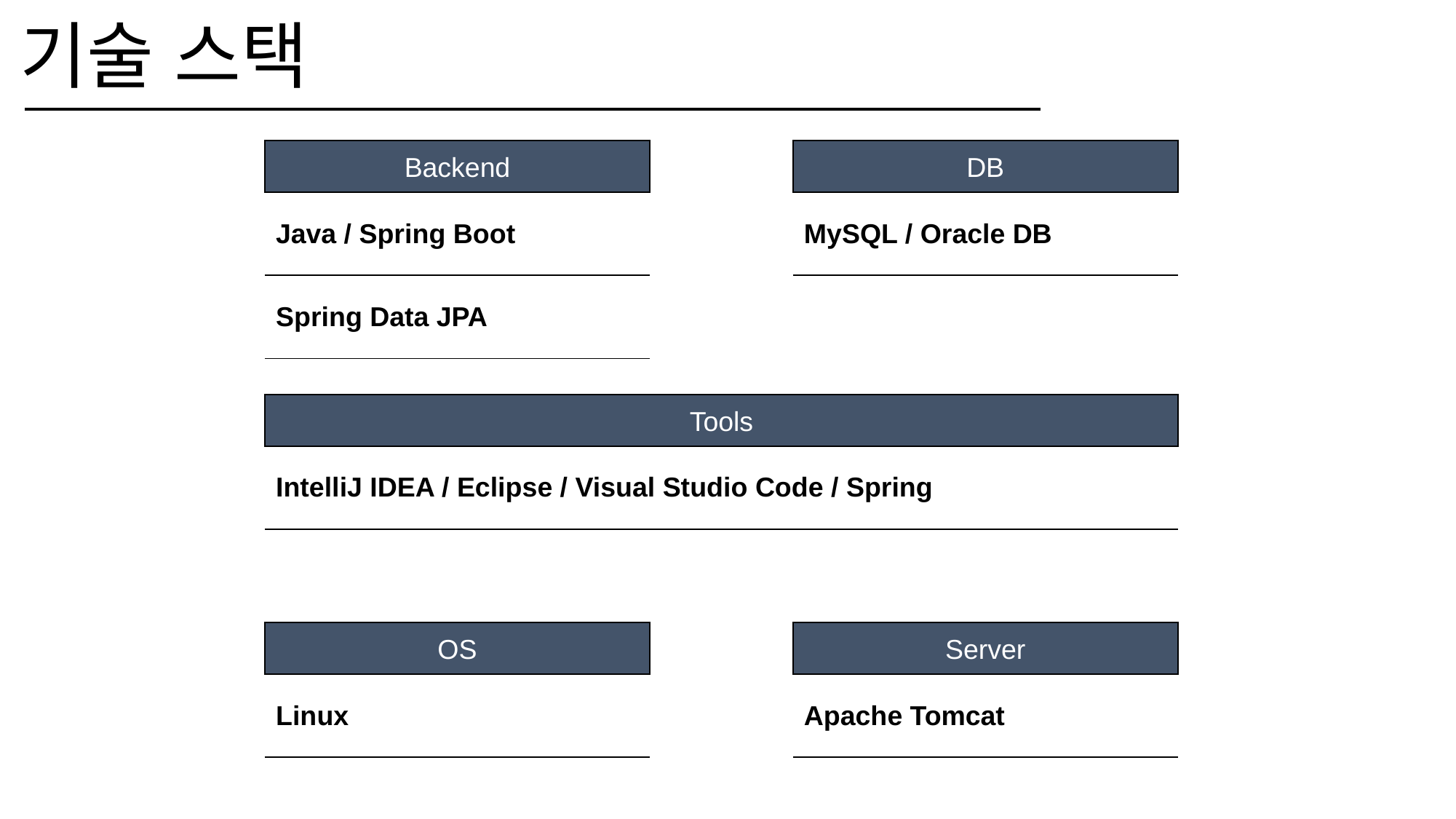

기술 스택
Backend
DB
| Java / Spring Boot |
| --- |
| Spring Data JPA |
| MySQL / Oracle DB |
| --- |
Tools
| IntelliJ IDEA / Eclipse / Visual Studio Code / Spring |
| --- |
OS
Server
| Linux |
| --- |
| Apache Tomcat |
| --- |